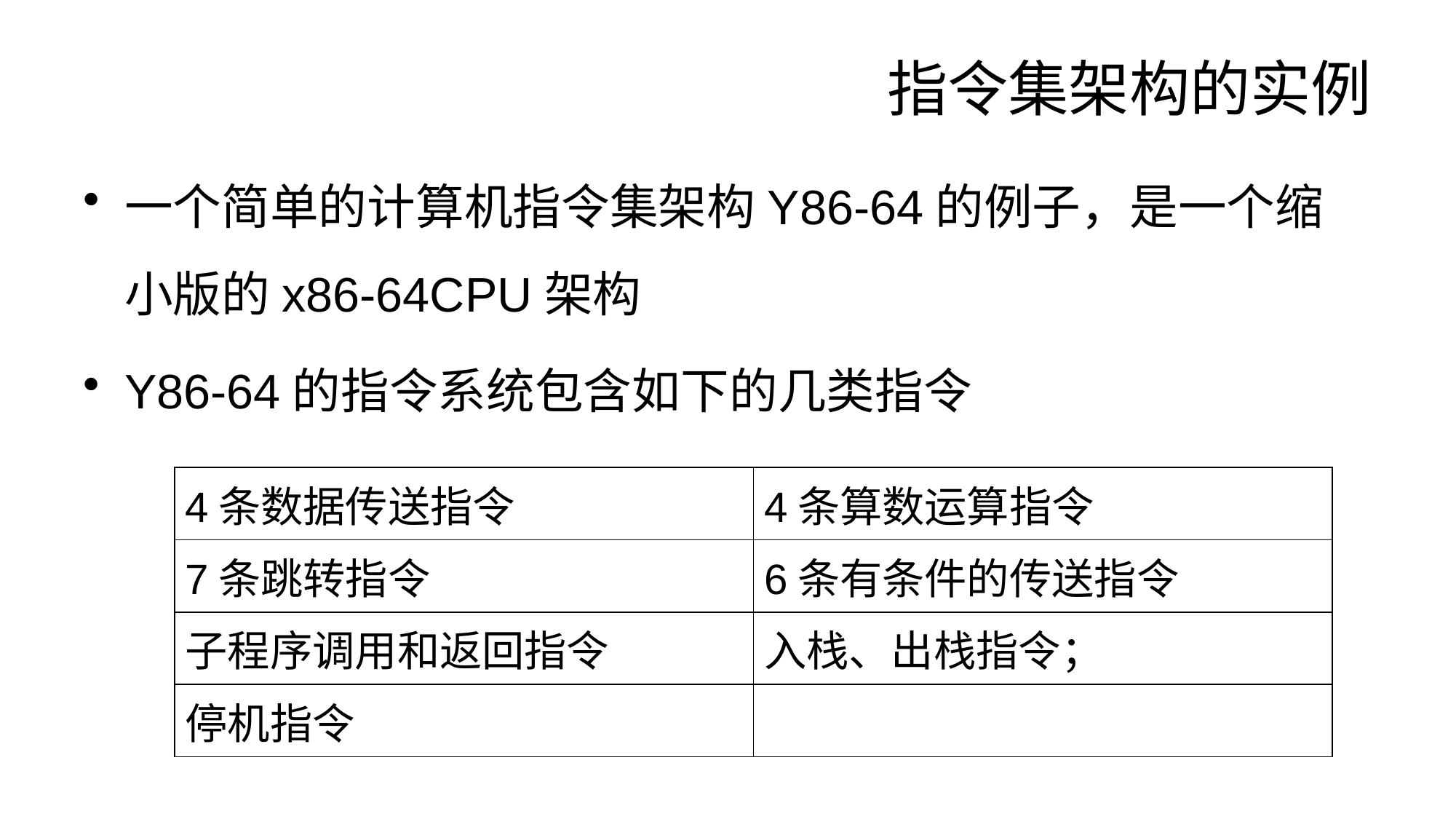

# 指令集架构的实例
一个简单的计算机指令集架构Y86-64的例子，是一个缩小版的x86-64CPU架构
Y86-64的指令系统包含如下的几类指令
| 4条数据传送指令 | 4条算数运算指令 |
| --- | --- |
| 7条跳转指令 | 6条有条件的传送指令 |
| 子程序调用和返回指令 | 入栈、出栈指令； |
| 停机指令 |  |